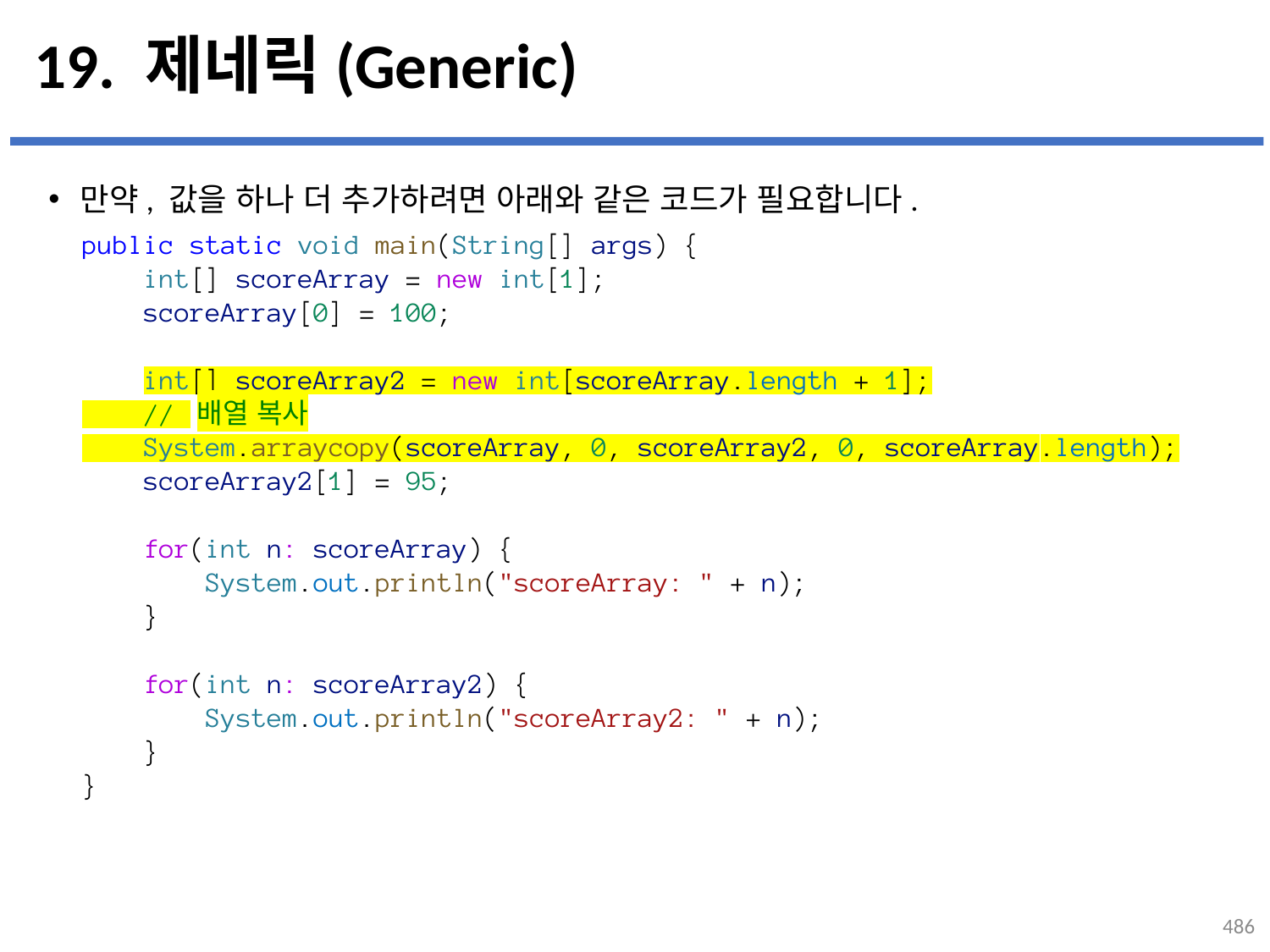

# 19. 제네릭(Generic)
만약, 값을 하나 더 추가하려면 아래와 같은 코드가 필요합니다.

public static void main(String[] args) {
    int[] scoreArray = new int[1];
    scoreArray[0] = 100;
    int[] scoreArray2 = new int[scoreArray.length + 1];
    // 배열 복사
    System.arraycopy(scoreArray, 0, scoreArray2, 0, scoreArray.length);
    scoreArray2[1] = 95;
    for(int n: scoreArray) {
        System.out.println("scoreArray: " + n);
    }

    for(int n: scoreArray2) {
        System.out.println("scoreArray2: " + n);
    }
}
...

설명
486